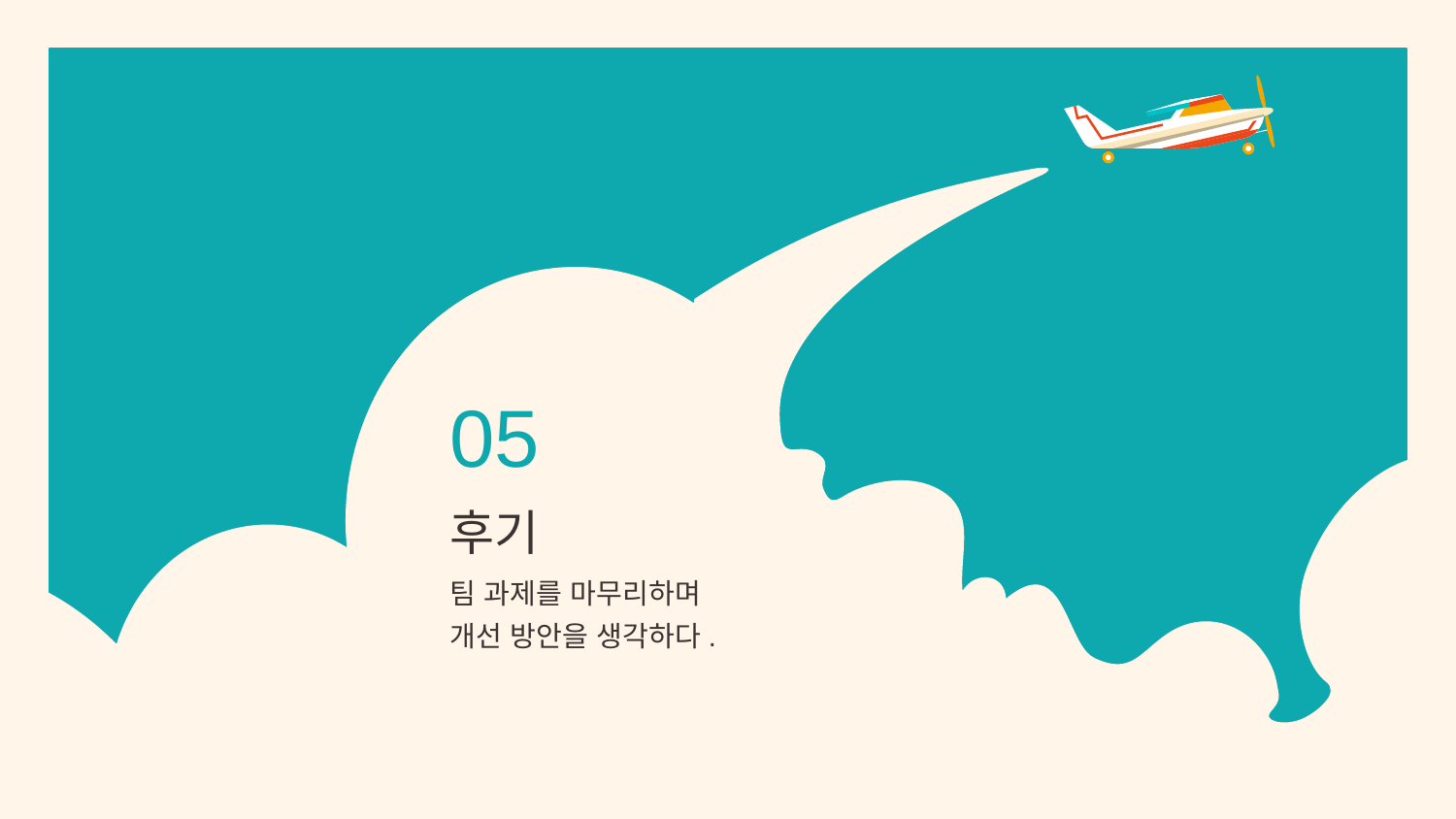

05
# 후기
팀 과제를 마무리하며
개선 방안을 생각하다.